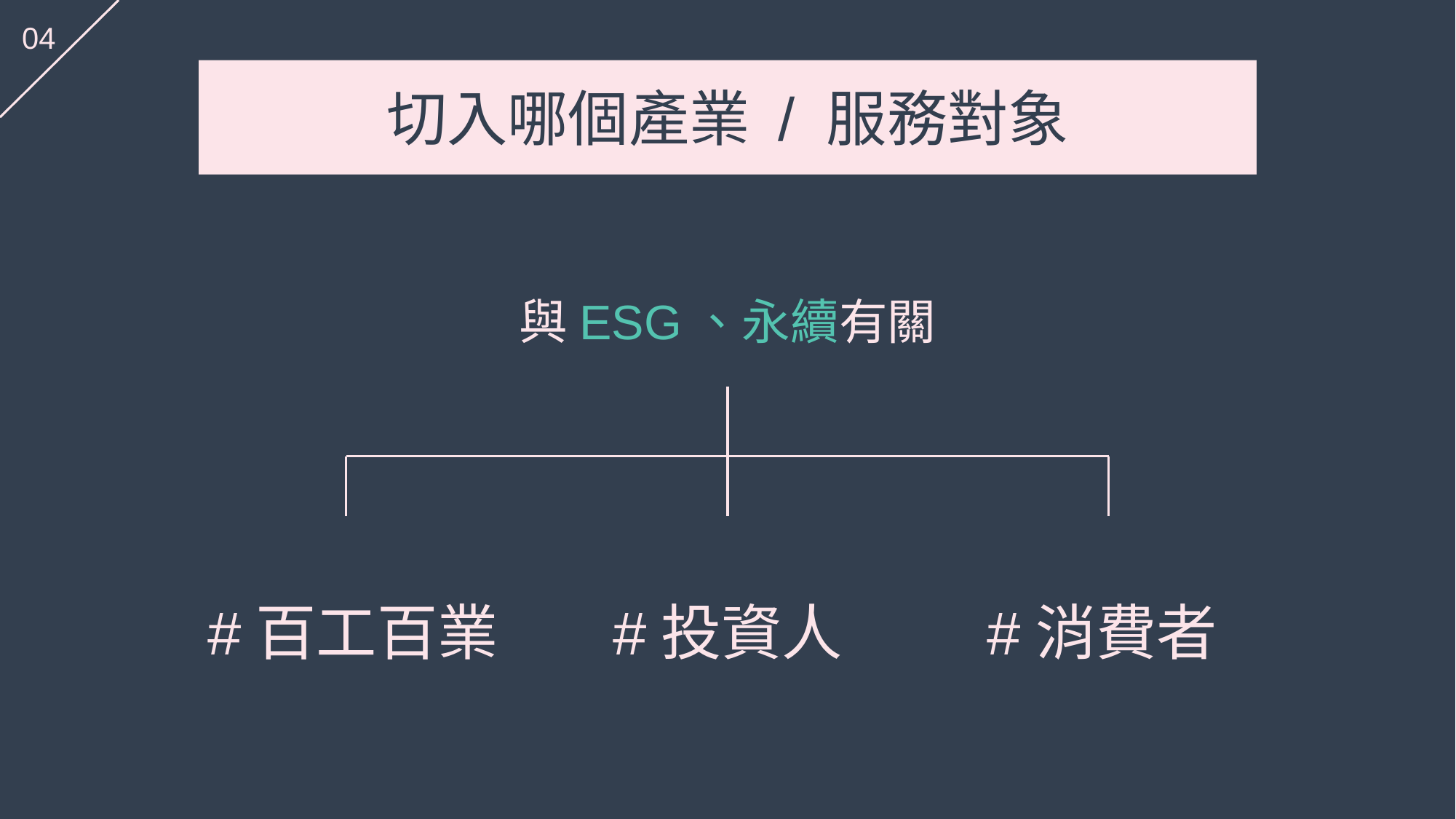

04

切入哪個產業 / 服務對象
與ESG、永續有關
#百工百業
#投資人
#消費者